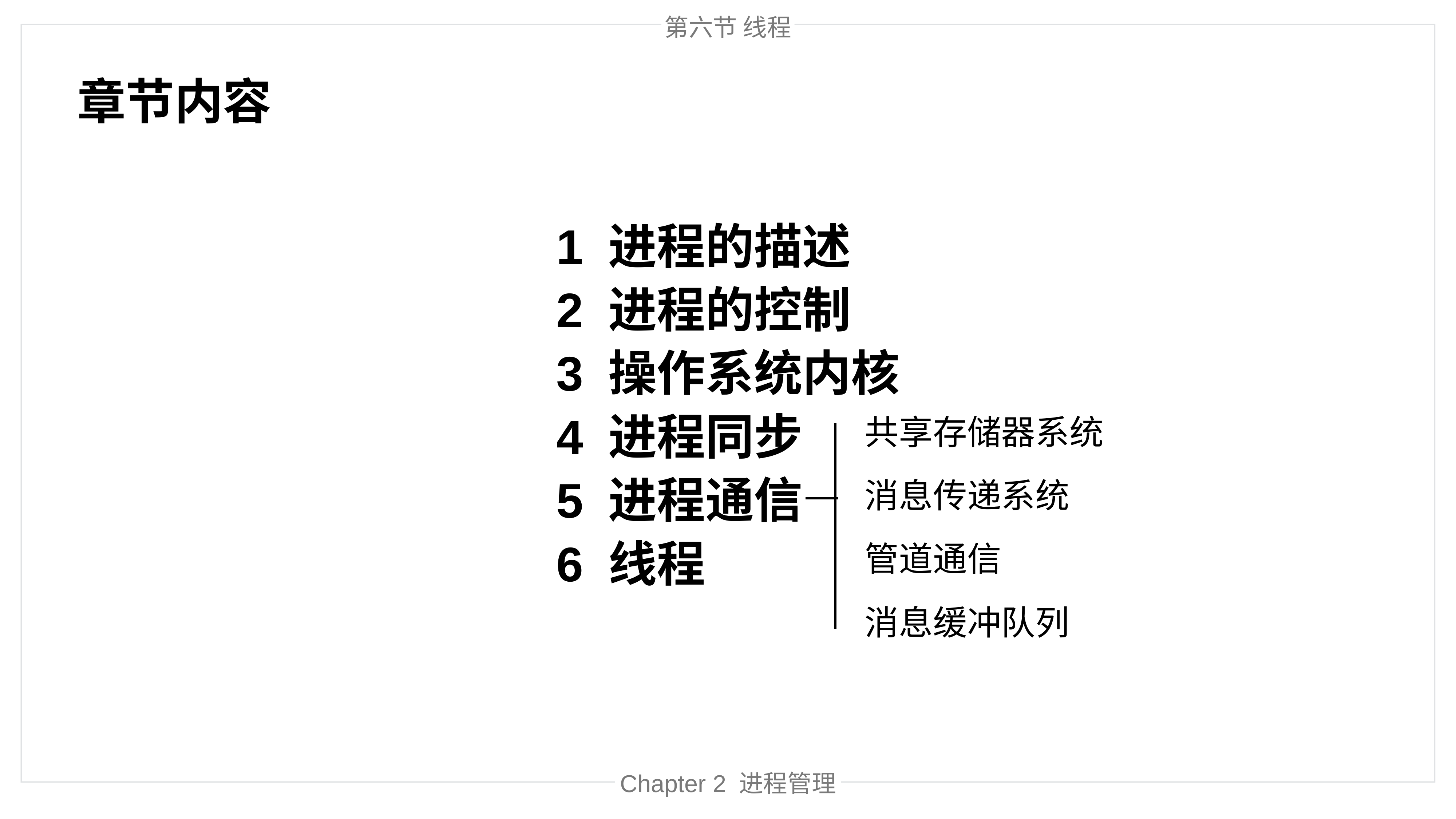

第六节 线程

章节内容
1 进程的描述
2 进程的控制
3 操作系统内核
共享存储器系统
4 进程同步

消息传递系统
5 进程通信

管道通信
6 线程
消息缓冲队列
Chapter 处理器管理
Chapter 2 进程管理